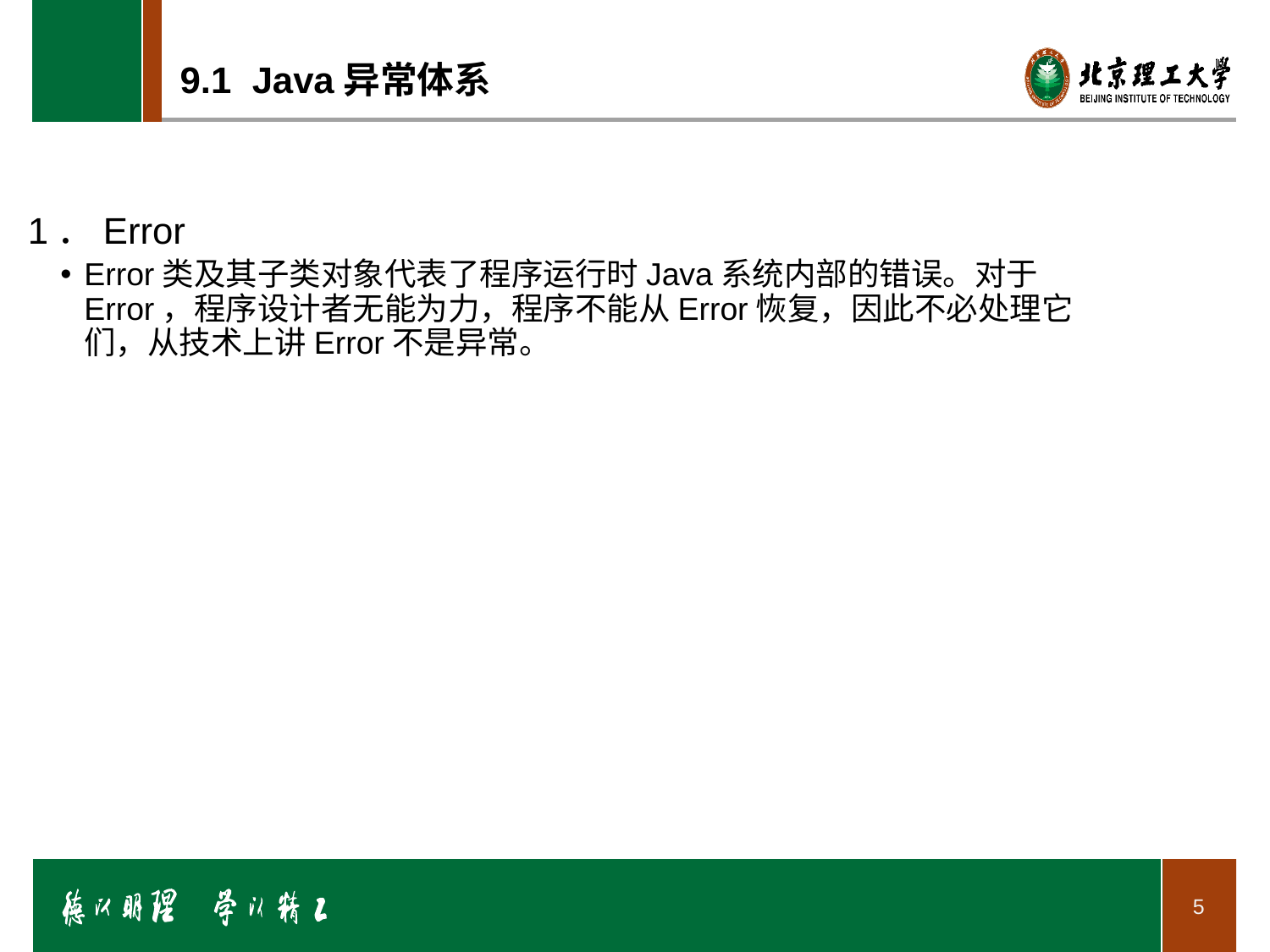

# 9.1  Java异常体系
1．Error
Error类及其子类对象代表了程序运行时Java系统内部的错误。对于Error，程序设计者无能为力，程序不能从Error恢复，因此不必处理它们，从技术上讲Error不是异常。